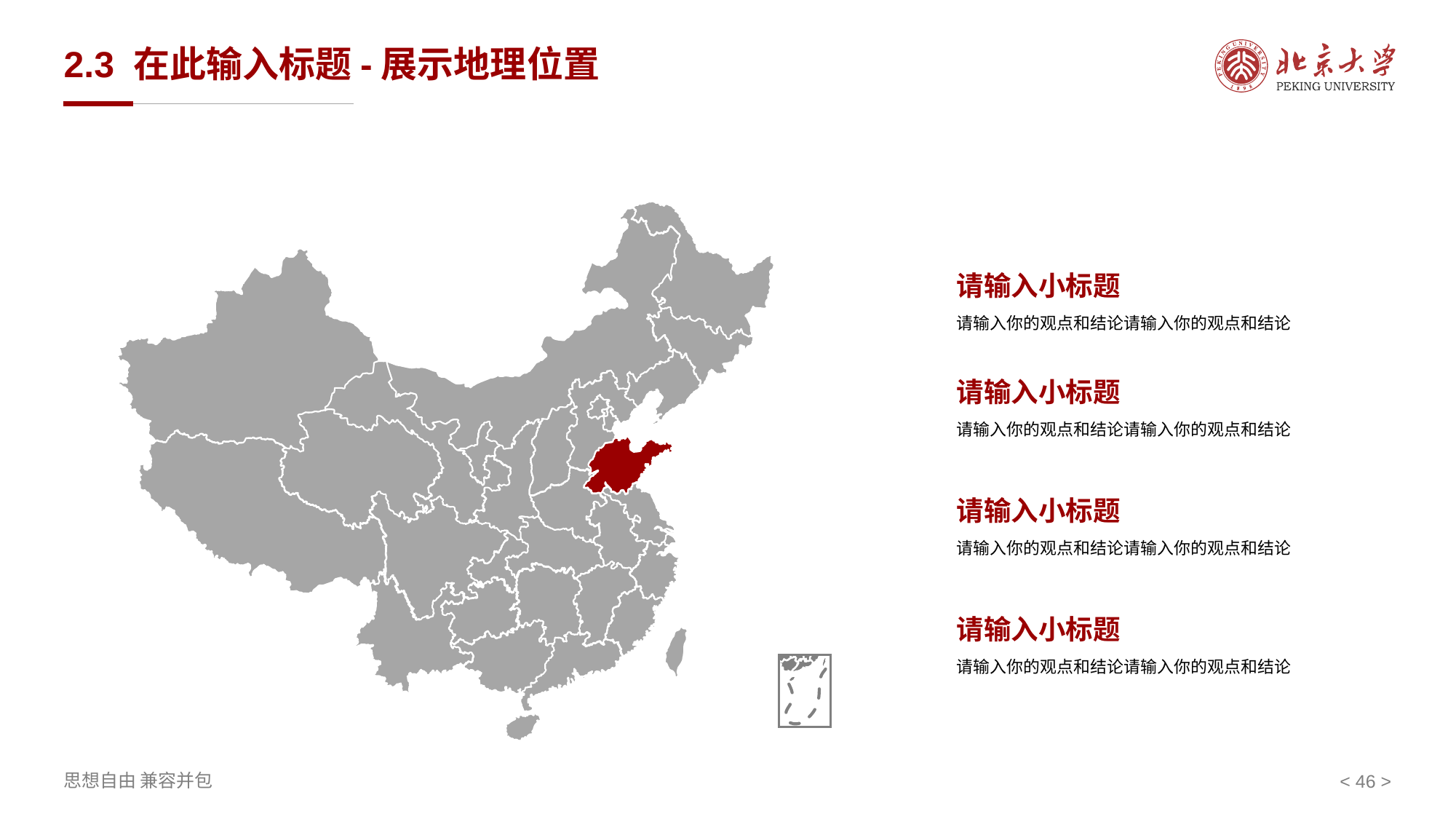

# 2.3 在此输入标题-展示地理位置

请输入小标题
请输入你的观点和结论请输入你的观点和结论
请输入小标题
请输入你的观点和结论请输入你的观点和结论
请输入小标题
请输入你的观点和结论请输入你的观点和结论
请输入小标题
请输入你的观点和结论请输入你的观点和结论

< 46 >